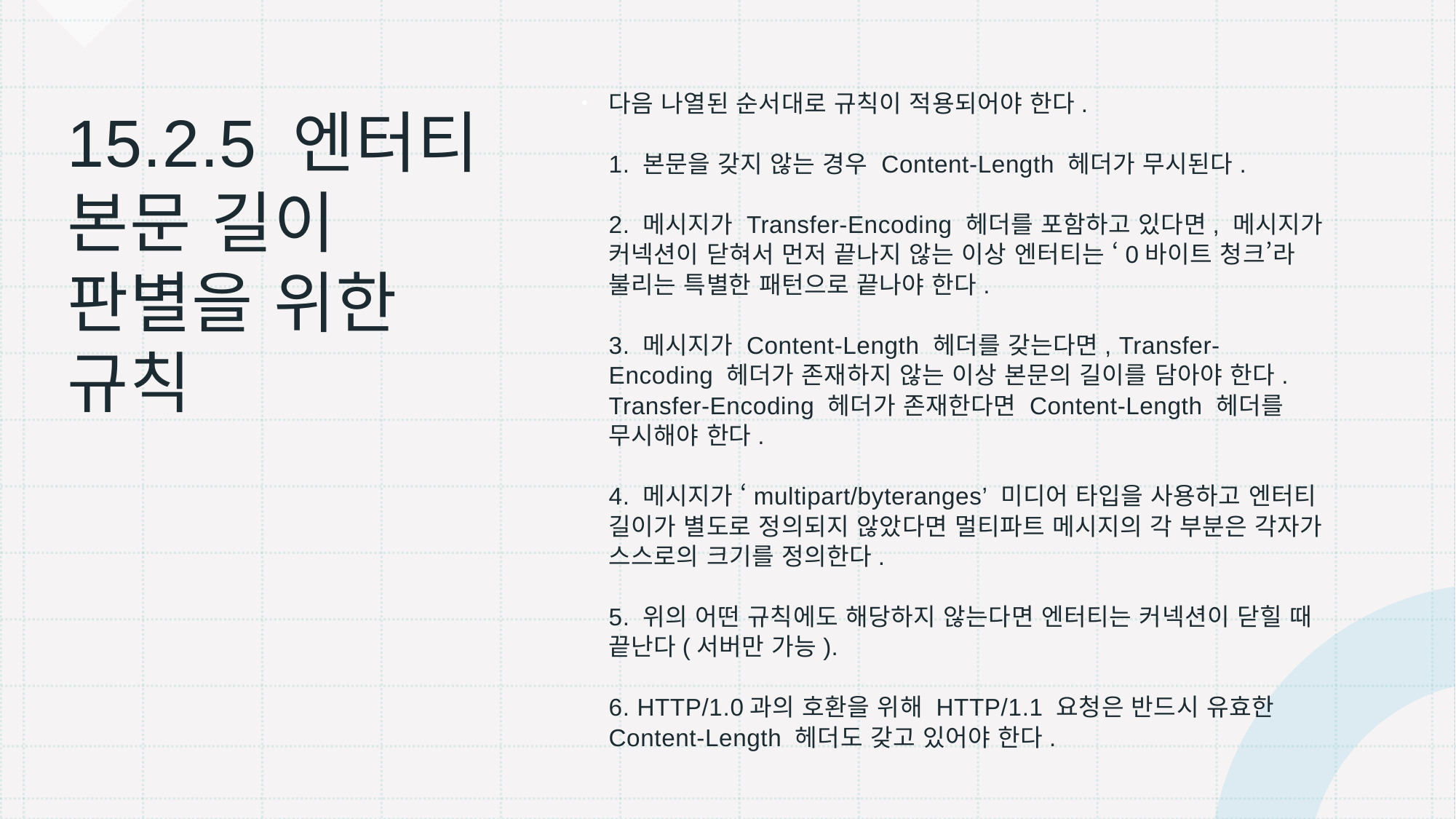

다음 나열된 순서대로 규칙이 적용되어야 한다.
1. 본문을 갖지 않는 경우 Content-Length 헤더가 무시된다.
2. 메시지가 Transfer-Encoding 헤더를 포함하고 있다면, 메시지가 커넥션이 닫혀서 먼저 끝나지 않는 이상 엔터티는 ‘0바이트 청크’라 불리는 특별한 패턴으로 끝나야 한다.
3. 메시지가 Content-Length 헤더를 갖는다면, Transfer-Encoding 헤더가 존재하지 않는 이상 본문의 길이를 담아야 한다. Transfer-Encoding 헤더가 존재한다면 Content-Length 헤더를 무시해야 한다.
4. 메시지가 ‘multipart/byteranges’ 미디어 타입을 사용하고 엔터티 길이가 별도로 정의되지 않았다면 멀티파트 메시지의 각 부분은 각자가 스스로의 크기를 정의한다.
5. 위의 어떤 규칙에도 해당하지 않는다면 엔터티는 커넥션이 닫힐 때 끝난다(서버만 가능).
6. HTTP/1.0과의 호환을 위해 HTTP/1.1 요청은 반드시 유효한 Content-Length 헤더도 갖고 있어야 한다.
# 15.2.5 엔터티 본문 길이 판별을 위한 규칙